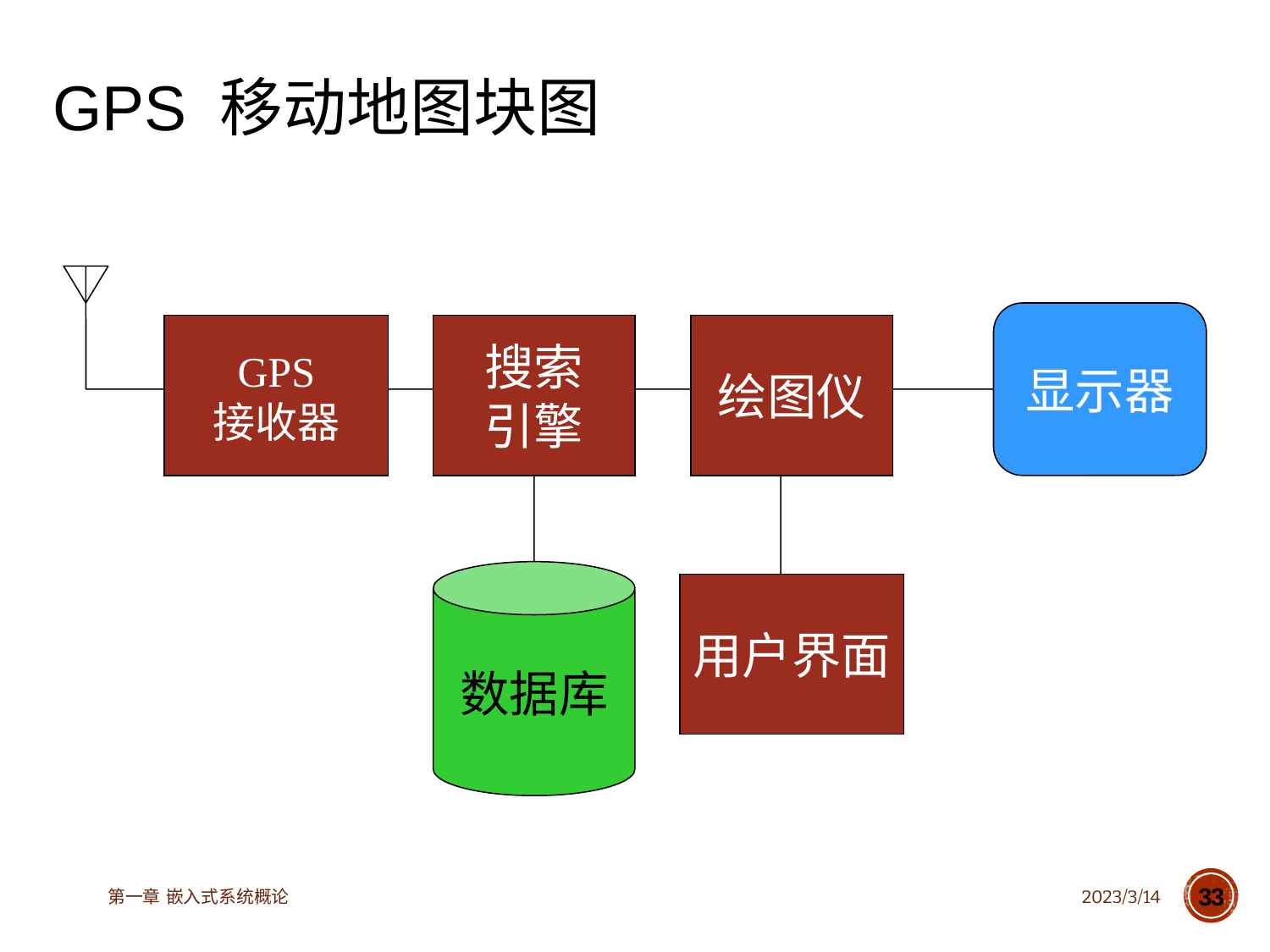

# GPS 移动地图块图

显示器
GPS
接收器
搜索
引擎
绘图仪

数据库
用户界面
第一章 嵌入式系统概论
2023/3/14
33